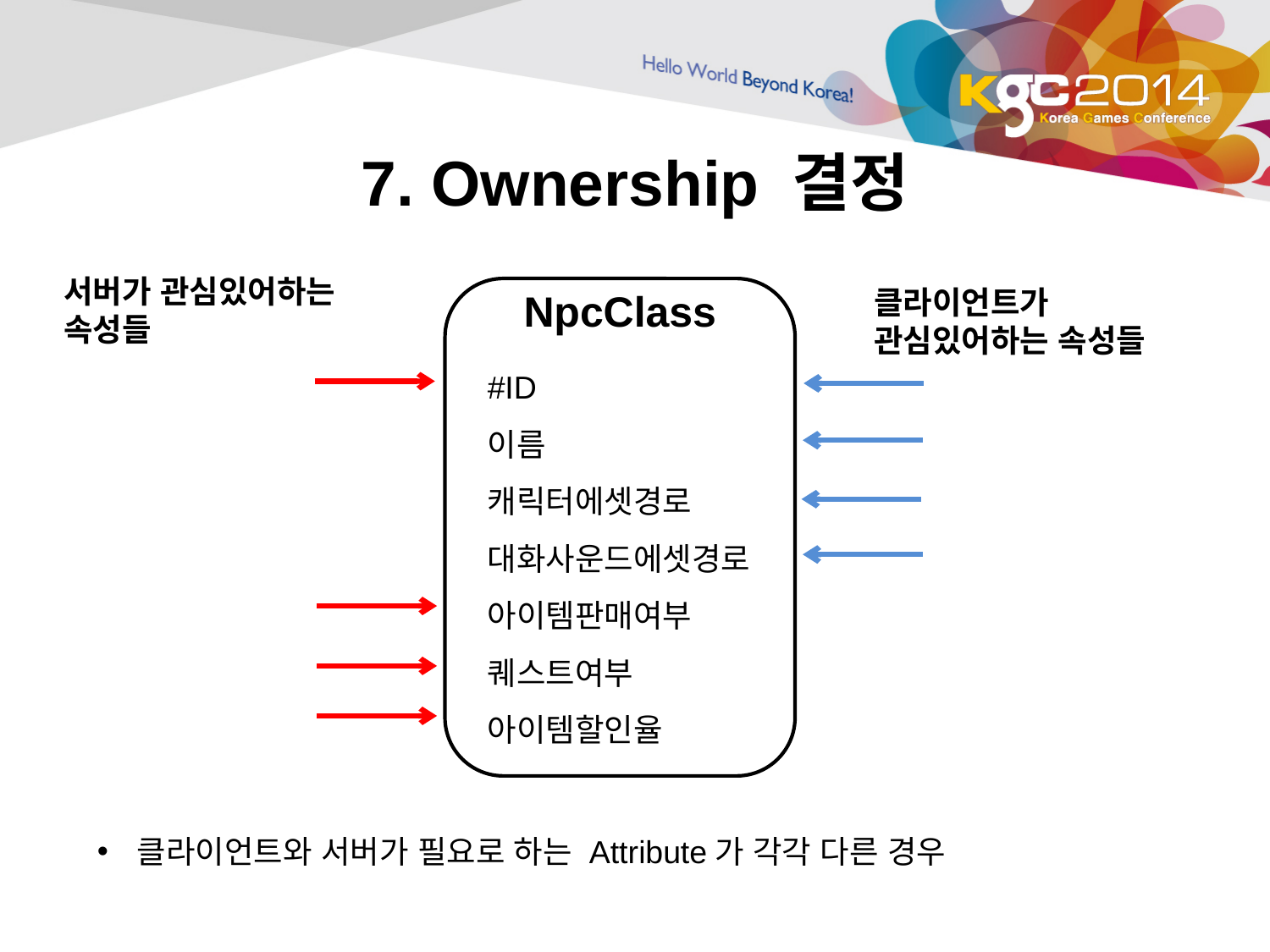

# 7. Ownership 결정
서버가 관심있어하는 속성들
클라이언트가 관심있어하는 속성들

NpcClass
#ID
이름
캐릭터에셋경로
대화사운드에셋경로
아이템판매여부
퀘스트여부
아이템할인율
클라이언트와 서버가 필요로 하는 Attribute가 각각 다른 경우